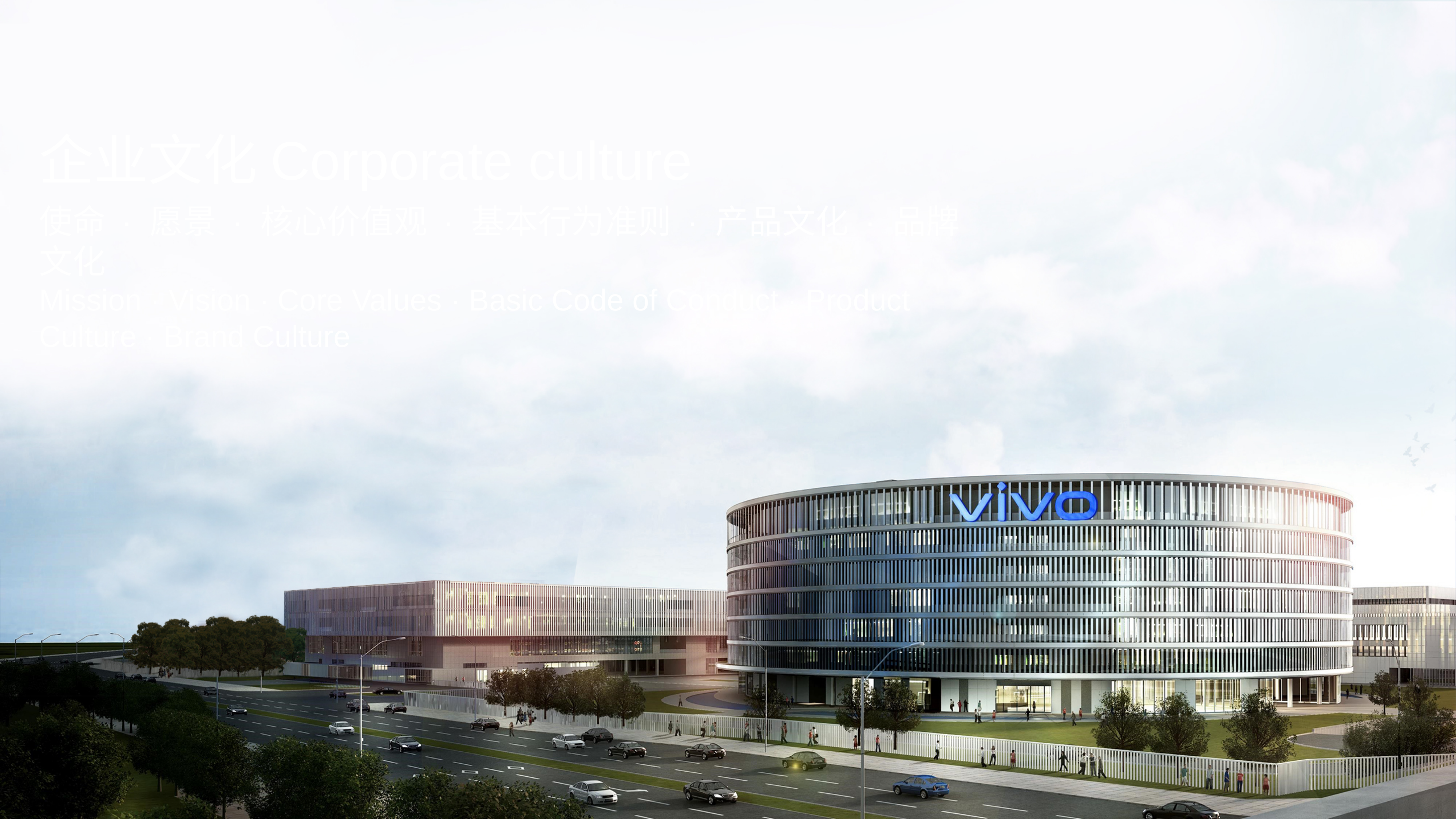

企业文化Corporate culture
使命 · 愿景 · 核心价值观 · 基本行为准则 · 产品文化 · 品牌文化
Mission · Vision · Core Values · Basic Code of Conduct · Product Culture · Brand Culture